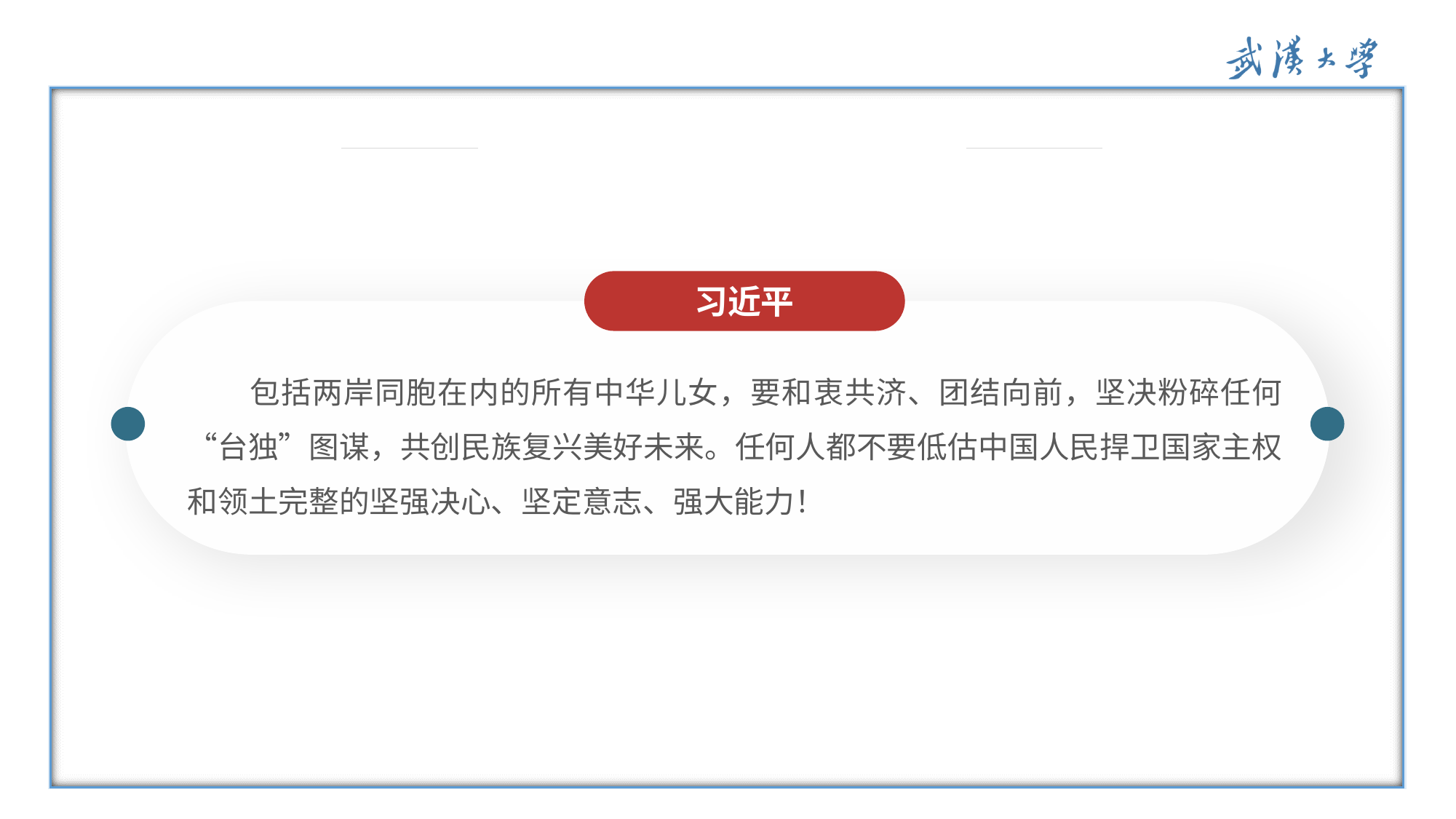

习近平

       包括两岸同胞在内的所有中华儿女，要和衷共济、团结向前，坚决粉碎任何“台独”图谋，共创民族复兴美好未来。任何人都不要低估中国人民捍卫国家主权和领土完整的坚强决心、坚定意志、强大能力！